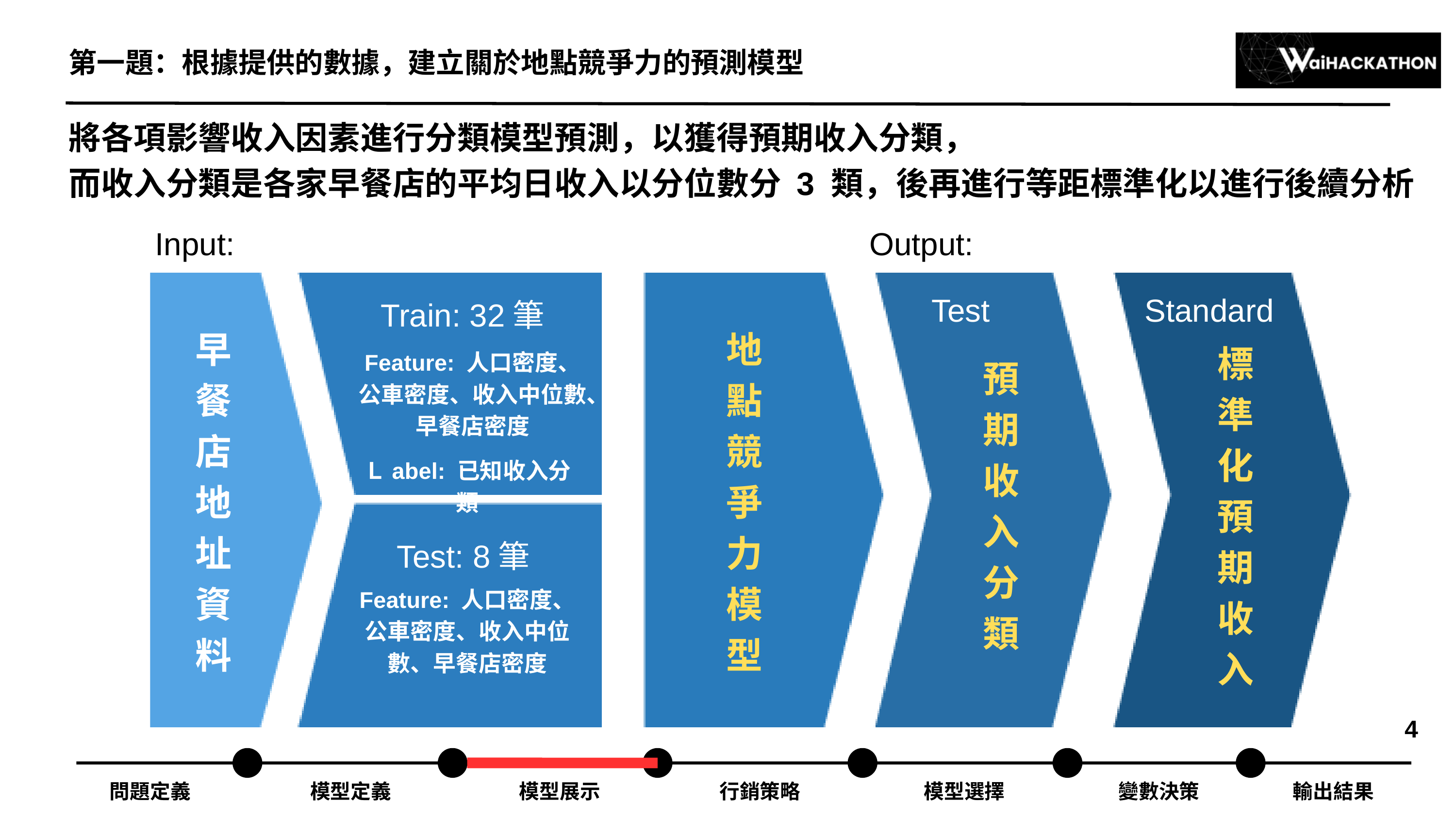

第一題：根據提供的數據，建立關於地點競爭力的預測模型

將各項影響收入因素進行分類模型預測，以獲得預期收入分類，
而收入分類是各家早餐店的平均日收入以分位數分 3 類，後再進行等距標準化以進行後續分析
Input:
Output:

Test
Standard
Train: 32筆
早
餐
店
地
址
資
料
地
點
競
爭
力
模
型
標準化預期收入
Feature: 人口密度、
公車密度、收入中位數、早餐店密度
預期收入分類
Ｌabel: 已知收入分類
Test: 8筆
Feature: 人口密度、公車密度、收入中位數、早餐店密度
4

問題定義
模型定義
模型展示
行銷策略
模型選擇
變數決策
輸出結果